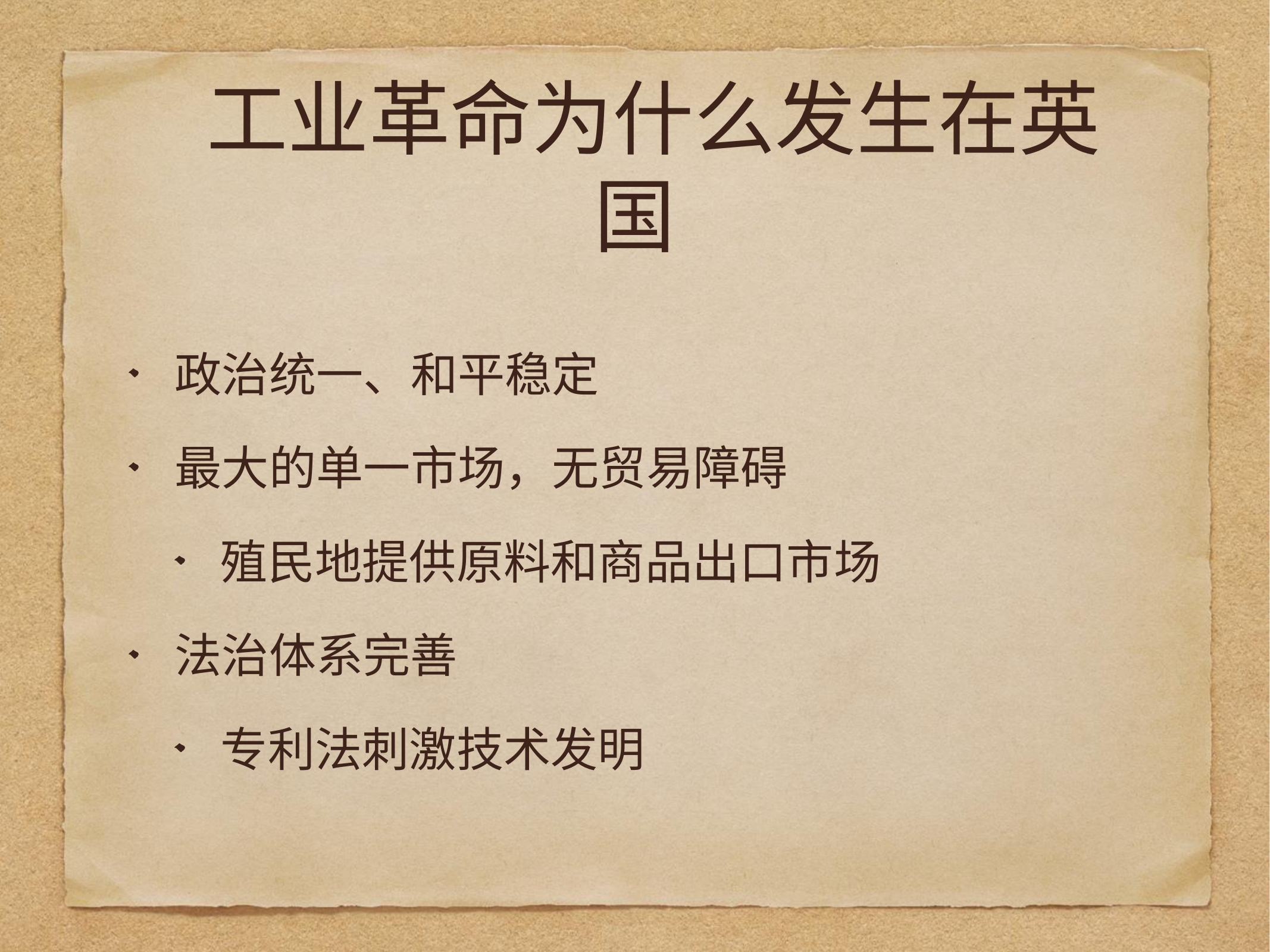

# 工业革命为什么发生在英国
政治统一、和平稳定
最大的单一市场，无贸易障碍
殖民地提供原料和商品出口市场
法治体系完善
专利法刺激技术发明